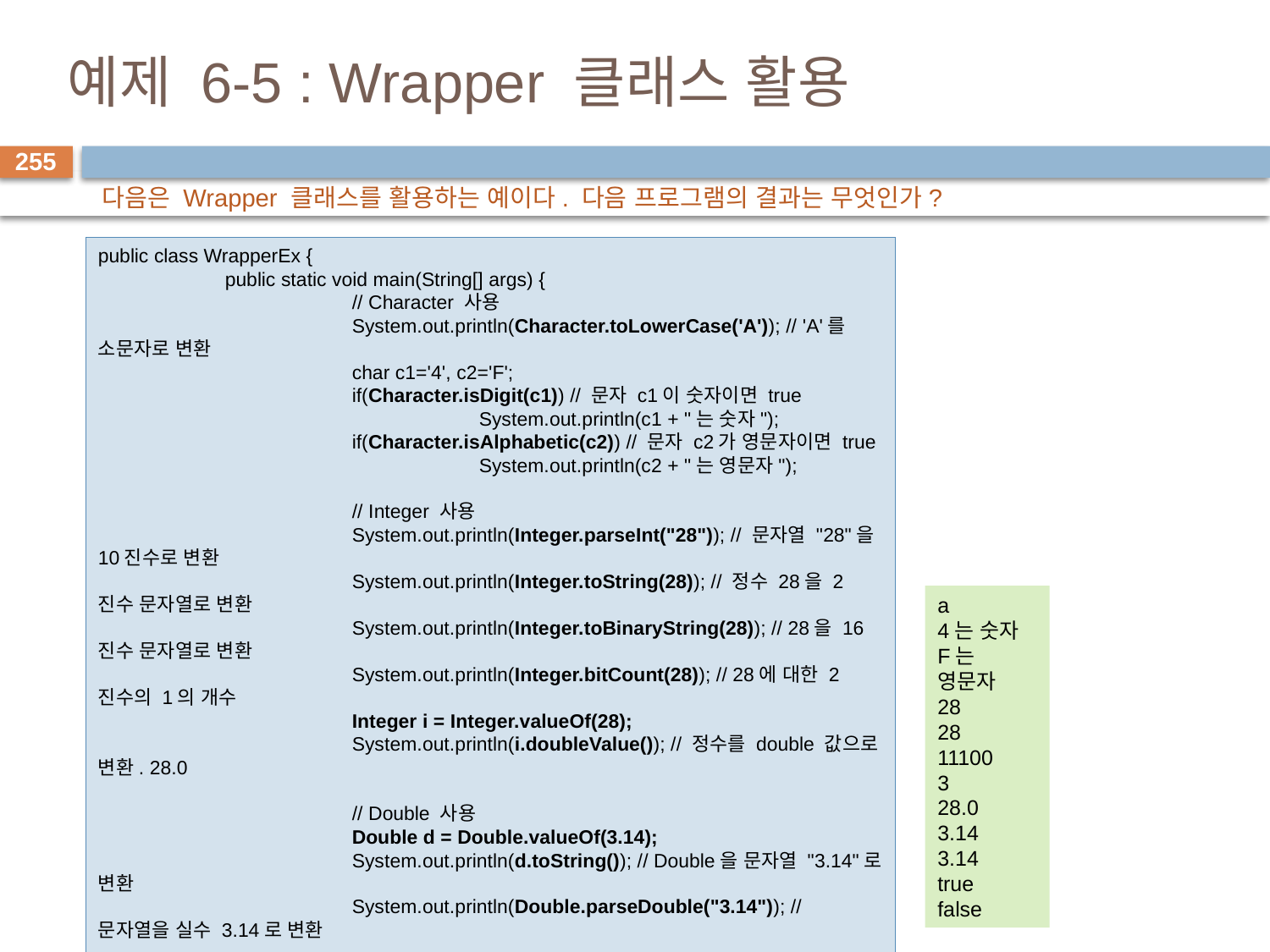

# 예제 6-5 : Wrapper 클래스 활용
255
다음은 Wrapper 클래스를 활용하는 예이다. 다음 프로그램의 결과는 무엇인가?
public class WrapperEx {
	public static void main(String[] args) {
		// Character 사용
		System.out.println(Character.toLowerCase('A')); // 'A'를 소문자로 변환
		char c1='4', c2='F';
		if(Character.isDigit(c1)) // 문자 c1이 숫자이면 true
			System.out.println(c1 + "는 숫자");
		if(Character.isAlphabetic(c2)) // 문자 c2가 영문자이면 true
			System.out.println(c2 + "는 영문자");

		// Integer 사용
		System.out.println(Integer.parseInt("28")); // 문자열 "28"을 10진수로 변환
		System.out.println(Integer.toString(28)); // 정수 28을 2진수 문자열로 변환
		System.out.println(Integer.toBinaryString(28)); // 28을 16진수 문자열로 변환
		System.out.println(Integer.bitCount(28)); // 28에 대한 2진수의 1의 개수
		Integer i = Integer.valueOf(28);
		System.out.println(i.doubleValue()); // 정수를 double 값으로 변환. 28.0

		// Double 사용
		Double d = Double.valueOf(3.14);
		System.out.println(d.toString()); // Double을 문자열 "3.14"로 변환
		System.out.println(Double.parseDouble("3.14")); // 문자열을 실수 3.14로 변환

		// Boolean 사용
		boolean b = (4>3); // b는 true
		System.out.println(Boolean.toString(b)); // true를 문자열 "true"로 변환
		System.out.println(Boolean.parseBoolean("false")); // 문자열을 false로 변환
	}
}
a
4는 숫자
F는 영문자
28
28
11100
3
28.0
3.14
3.14
true
false